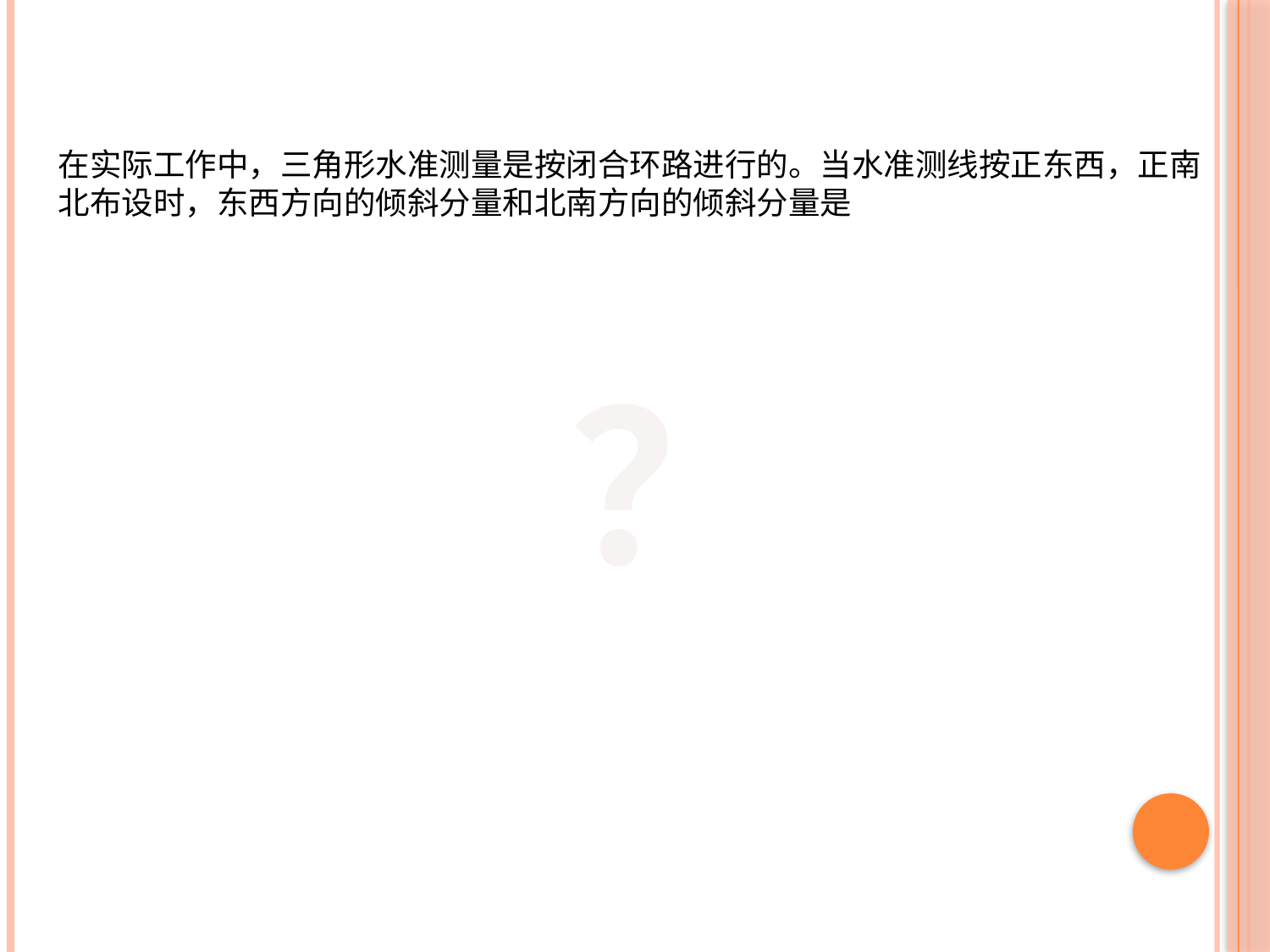

在实际工作中，三角形水准测量是按闭合环路进行的。当水准测线按正东西，正南
北布设时，东西方向的倾斜分量和北南方向的倾斜分量是
？